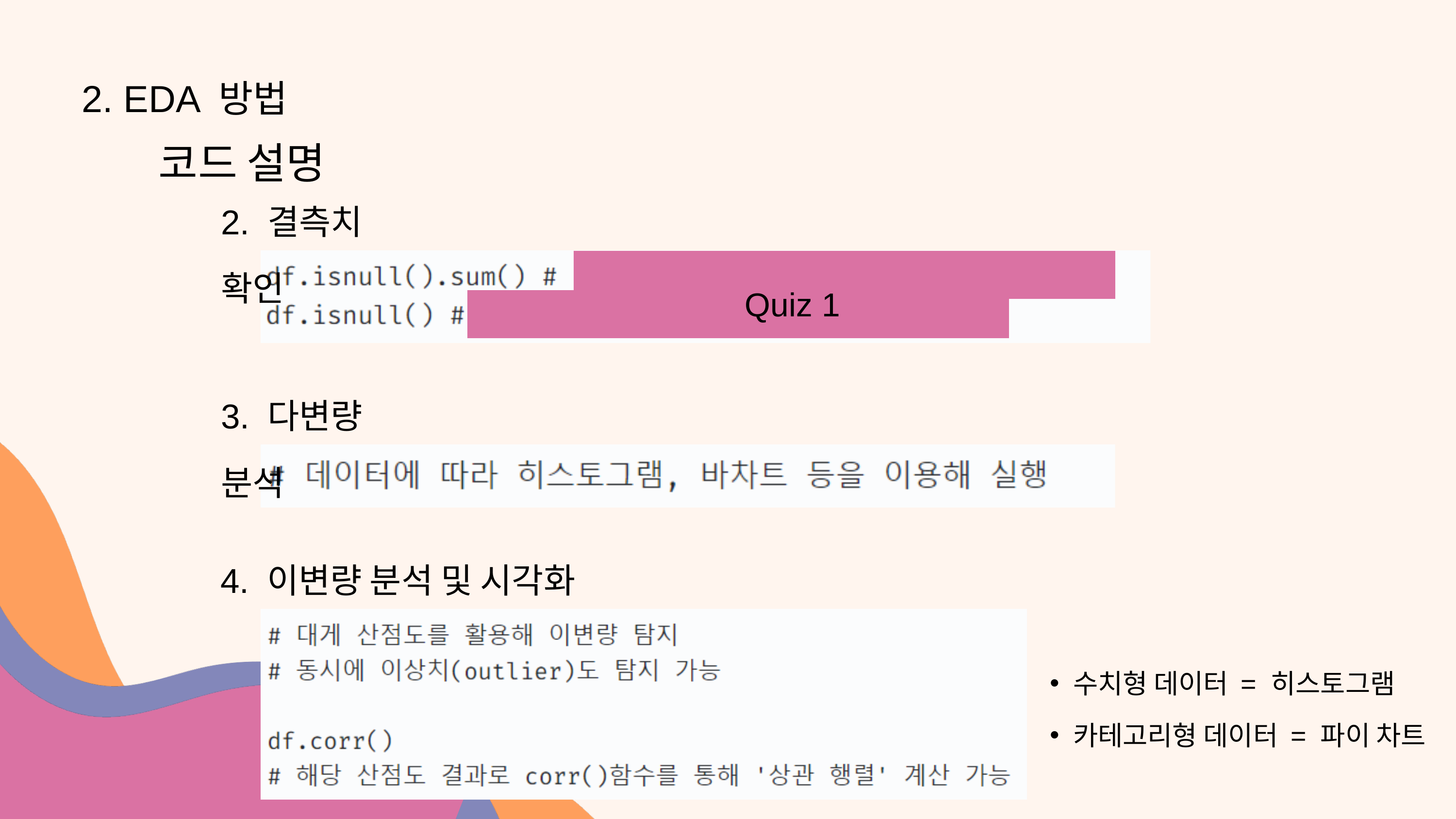

2. EDA 방법
코드 설명

2. 결측치 확인

Quiz 1

3. 다변량 분석

4. 이변량 분석 및 시각화

수치형 데이터 = 히스토그램
카테고리형 데이터 = 파이 차트